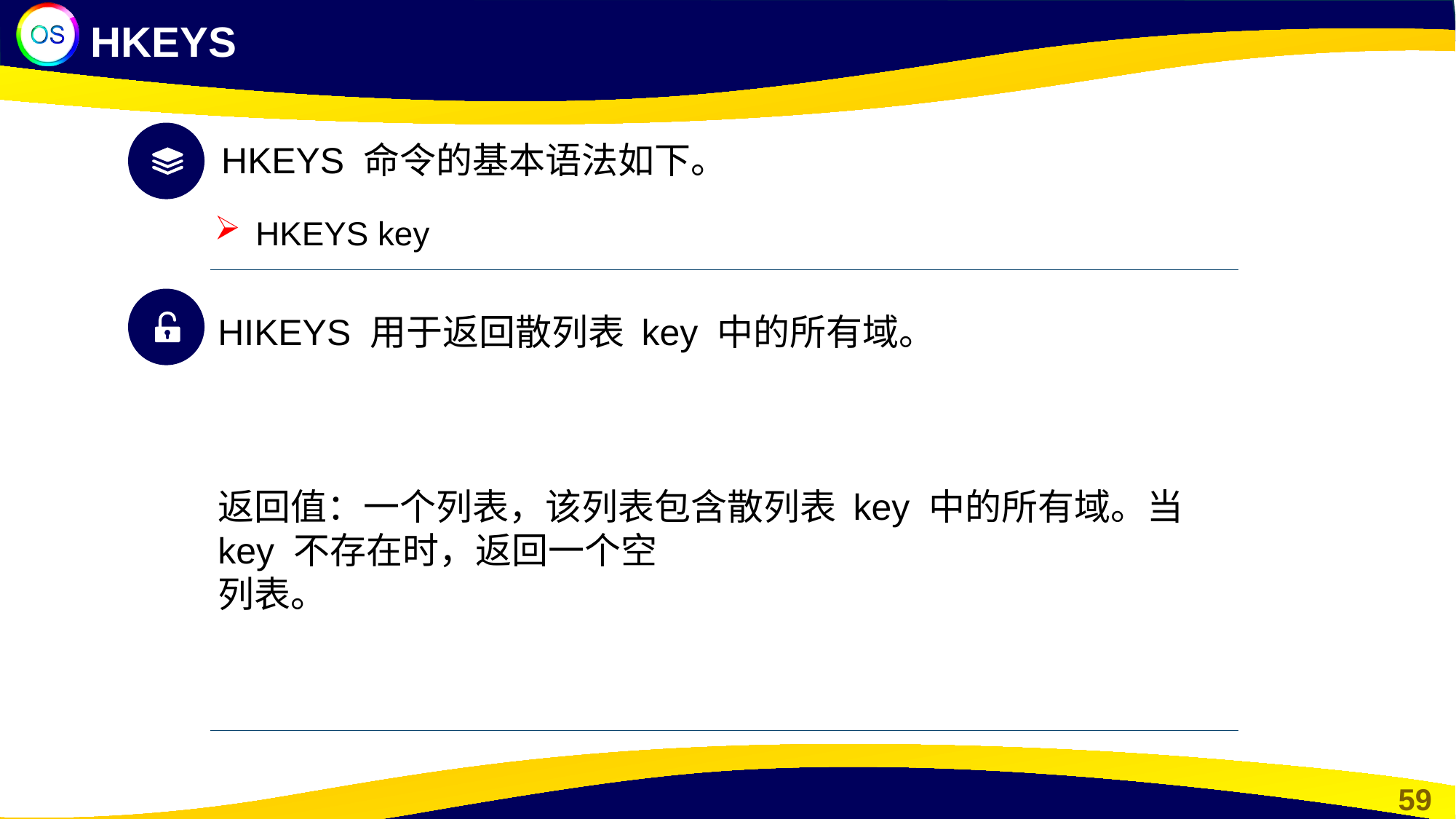

HKEYS

HKEYS 命令的基本语法如下。

HKEYS key

HIKEYS 用于返回散列表 key 中的所有域。

返回值：一个列表，该列表包含散列表 key 中的所有域。当 key 不存在时，返回一个空
列表。